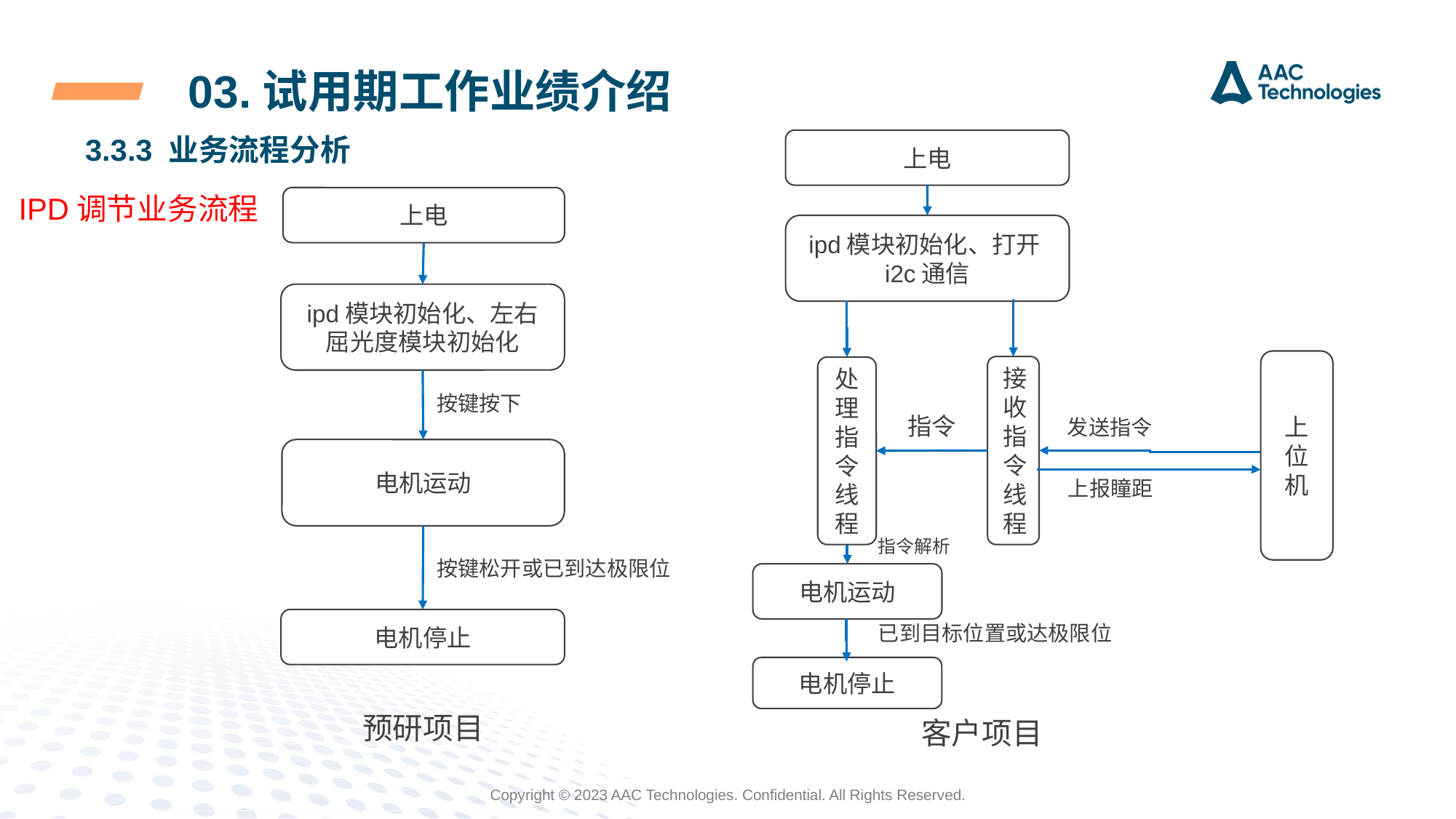

03.试用期工作业绩介绍
3.3.3 业务流程分析
上电
IPD调节业务流程
上电
ipd模块初始化、打开i2c通信
ipd模块初始化、左右屈光度模块初始化
上位机
接收指令线程
处理指令线程
按键按下
指令
发送指令
电机运动
上报瞳距
指令解析
按键松开或已到达极限位
电机运动
电机停止
已到目标位置或达极限位

电机停止
预研项目
客户项目